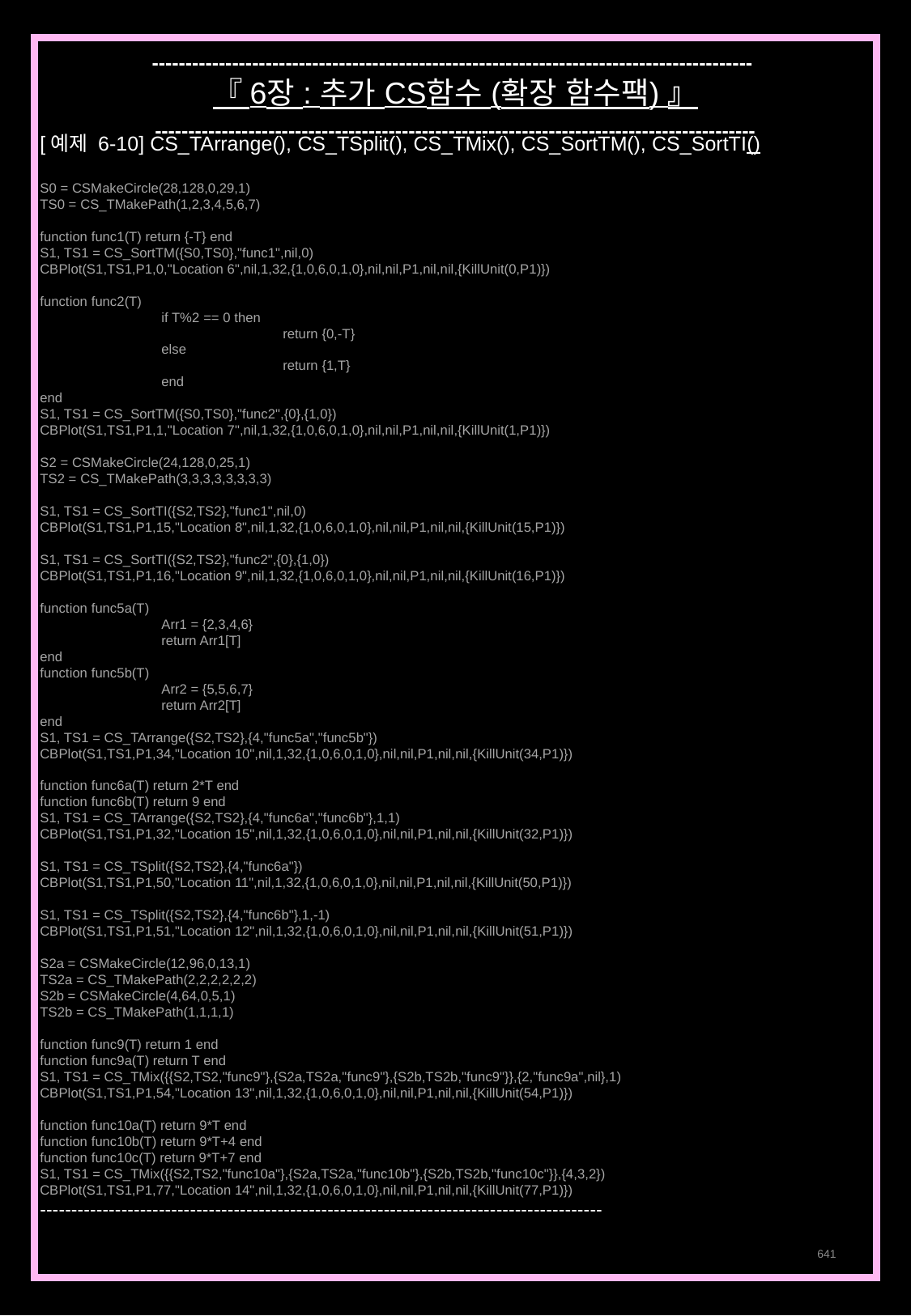

------------------------------------------------------------------------------------------
『 6장 : 추가 CS함수 (확장 함수팩) 』
------------------------------------------------------------------------------------------
[예제 6-10] CS_TArrange(), CS_TSplit(), CS_TMix(), CS_SortTM(), CS_SortTI()

S0 = CSMakeCircle(28,128,0,29,1)
TS0 = CS_TMakePath(1,2,3,4,5,6,7)

function func1(T) return {-T} end
S1, TS1 = CS_SortTM({S0,TS0},"func1",nil,0)
CBPlot(S1,TS1,P1,0,"Location 6",nil,1,32,{1,0,6,0,1,0},nil,nil,P1,nil,nil,{KillUnit(0,P1)})

function func2(T)
	if T%2 == 0 then
		return {0,-T}
	else
		return {1,T}
	end
end
S1, TS1 = CS_SortTM({S0,TS0},"func2",{0},{1,0})
CBPlot(S1,TS1,P1,1,"Location 7",nil,1,32,{1,0,6,0,1,0},nil,nil,P1,nil,nil,{KillUnit(1,P1)})

S2 = CSMakeCircle(24,128,0,25,1)
TS2 = CS_TMakePath(3,3,3,3,3,3,3,3)

S1, TS1 = CS_SortTI({S2,TS2},"func1",nil,0)
CBPlot(S1,TS1,P1,15,"Location 8",nil,1,32,{1,0,6,0,1,0},nil,nil,P1,nil,nil,{KillUnit(15,P1)})

S1, TS1 = CS_SortTI({S2,TS2},"func2",{0},{1,0})
CBPlot(S1,TS1,P1,16,"Location 9",nil,1,32,{1,0,6,0,1,0},nil,nil,P1,nil,nil,{KillUnit(16,P1)})

function func5a(T)
	Arr1 = {2,3,4,6}
	return Arr1[T]
end
function func5b(T)
	Arr2 = {5,5,6,7}
	return Arr2[T]
end
S1, TS1 = CS_TArrange({S2,TS2},{4,"func5a","func5b"})
CBPlot(S1,TS1,P1,34,"Location 10",nil,1,32,{1,0,6,0,1,0},nil,nil,P1,nil,nil,{KillUnit(34,P1)})

function func6a(T) return 2*T end
function func6b(T) return 9 end
S1, TS1 = CS_TArrange({S2,TS2},{4,"func6a","func6b"},1,1)
CBPlot(S1,TS1,P1,32,"Location 15",nil,1,32,{1,0,6,0,1,0},nil,nil,P1,nil,nil,{KillUnit(32,P1)})

S1, TS1 = CS_TSplit({S2,TS2},{4,"func6a"})
CBPlot(S1,TS1,P1,50,"Location 11",nil,1,32,{1,0,6,0,1,0},nil,nil,P1,nil,nil,{KillUnit(50,P1)})

S1, TS1 = CS_TSplit({S2,TS2},{4,"func6b"},1,-1)
CBPlot(S1,TS1,P1,51,"Location 12",nil,1,32,{1,0,6,0,1,0},nil,nil,P1,nil,nil,{KillUnit(51,P1)})

S2a = CSMakeCircle(12,96,0,13,1)
TS2a = CS_TMakePath(2,2,2,2,2,2)
S2b = CSMakeCircle(4,64,0,5,1)
TS2b = CS_TMakePath(1,1,1,1)

function func9(T) return 1 end
function func9a(T) return T end
S1, TS1 = CS_TMix({{S2,TS2,"func9"},{S2a,TS2a,"func9"},{S2b,TS2b,"func9"}},{2,"func9a",nil},1)
CBPlot(S1,TS1,P1,54,"Location 13",nil,1,32,{1,0,6,0,1,0},nil,nil,P1,nil,nil,{KillUnit(54,P1)})

function func10a(T) return 9*T end
function func10b(T) return 9*T+4 end
function func10c(T) return 9*T+7 end
S1, TS1 = CS_TMix({{S2,TS2,"func10a"},{S2a,TS2a,"func10b"},{S2b,TS2b,"func10c"}},{4,3,2})
CBPlot(S1,TS1,P1,77,"Location 14",nil,1,32,{1,0,6,0,1,0},nil,nil,P1,nil,nil,{KillUnit(77,P1)})
------------------------------------------------------------------------------------------
641